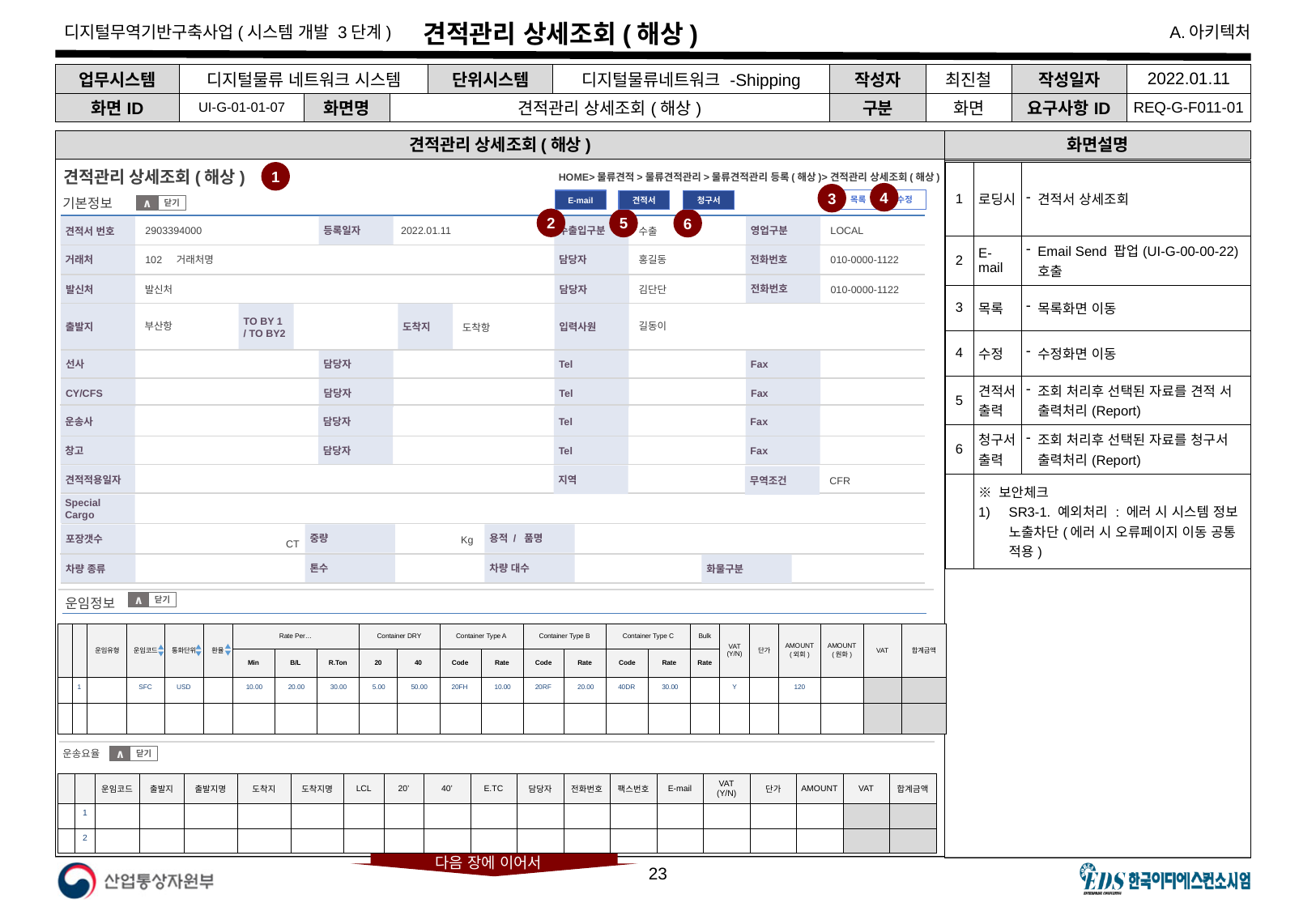

# 견적관리 상세조회(해상)
| 업무시스템 | 디지털물류 네트워크 시스템 |  |  | 단위시스템 | 디지털물류네트워크 -Shipping | 작성자 | 최진철 | 작성일자 | 2022.01.11 |
| --- | --- | --- | --- | --- | --- | --- | --- | --- | --- |
| 화면ID | UI-G-01-01-07 | 화면명 | 견적관리 상세조회(해상) |  |  | 구분 | 화면 | 요구사항ID | REQ-G-F011-01 |
견적관리 상세조회(해상)
화면설명

견적관리 상세조회(해상)
HOME>물류견적>물류견적관리>물류견적관리 등록(해상)>견적관리 상세조회(해상)

| 1 | 로딩시 | 견적서 상세조회 |
| --- | --- | --- |
| 2 | E-mail | Email Send 팝업(UI-G-00-00-22) 호출 |
| 3 | 목록 | 목록화면 이동 |
| 4 | 수정 | 수정화면 이동 |
| 5 | 견적서 출력 | 조회 처리후 선택된 자료를 견적 서 출력처리(Report) |
| 6 | 청구서 출력 | 조회 처리후 선택된 자료를 청구서 출력처리(Report) |
|  | ※ 보안체크 SR3-1. 예외처리 : 에러 시 시스템 정보 노출차단(에러 시 오류페이지 이동 공통 적용) |  |
1
4
3
수정
목록
E-mail
견적서
청구서
기본정보
닫기
∧
2
5
6
영업구분
수출입구분
등록일자
견적서 번호
2903394000
2022.01.11
LOCAL
수출
담당자
거래처
전화번호
010-0000-1122
거래처명
102
홍길동
전화번호
담당자
발신처
010-0000-1122
발신처
김단단
입력사원
TO BY 1
/ TO BY2
도착지
출발지
길동이
부산항
도착항
Fax
선사
Tel
담당자
Fax
CY/CFS
Tel
담당자
Fax
운송사
Tel
담당자
Fax
창고
Tel
담당자
견적적용일자
지역
무역조건
CFR
Special Cargo
중량
용적 /  품명
포장갯수
Kg
CT
톤수
차량 대수
차량 종류
화물구분
닫기
∧
운임정보
|  |  | 운임유형 | 운임코드 | 통화단위 | 환율 | Rate Per… |  |  | Container DRY |  | Container Type A |  | Container Type B |  | Container Type C |  | Bulk | VAT (Y/N) | 단가 | AMOUNT (외회) | AMOUNT (원화) | VAT | 합계금액 |
| --- | --- | --- | --- | --- | --- | --- | --- | --- | --- | --- | --- | --- | --- | --- | --- | --- | --- | --- | --- | --- | --- | --- | --- |
|  |  |  |  |  |  | Min | B/L | R.Ton | 20 | 40 | Code | Rate | Code | Rate | Code | Rate | Rate |  |  |  |  |  |  |
|  | 1 |  | SFC | USD |  | 10.00 | 20.00 | 30.00 | 5.00 | 50.00 | 20FH | 10.00 | 20RF | 20.00 | 40DR | 30.00 |  | Y |  | 120 |  |  |  |
|  |  |  |  |  |  |  |  |  |  |  |  |  |  |  |  |  |  |  |  |  |  |  |  |

운송요율
닫기
∧
|  |  | 운임코드 | 출발지 | 출발지명 | 도착지 | 도착지명 | LCL | 20’ | 40’ | E.TC | 담당자 | 전화번호 | 팩스번호 | E-mail | VAT (Y/N) | 단가 | AMOUNT | VAT | 합계금액 |
| --- | --- | --- | --- | --- | --- | --- | --- | --- | --- | --- | --- | --- | --- | --- | --- | --- | --- | --- | --- |
|  | 1 |  |  |  |  |  |  |  |  |  |  |  |  |  |  |  |  |  |  |
|  | 2 |  |  |  |  |  |  |  |  |  |  |  |  |  |  |  |  |  |  |
다음 장에 이어서